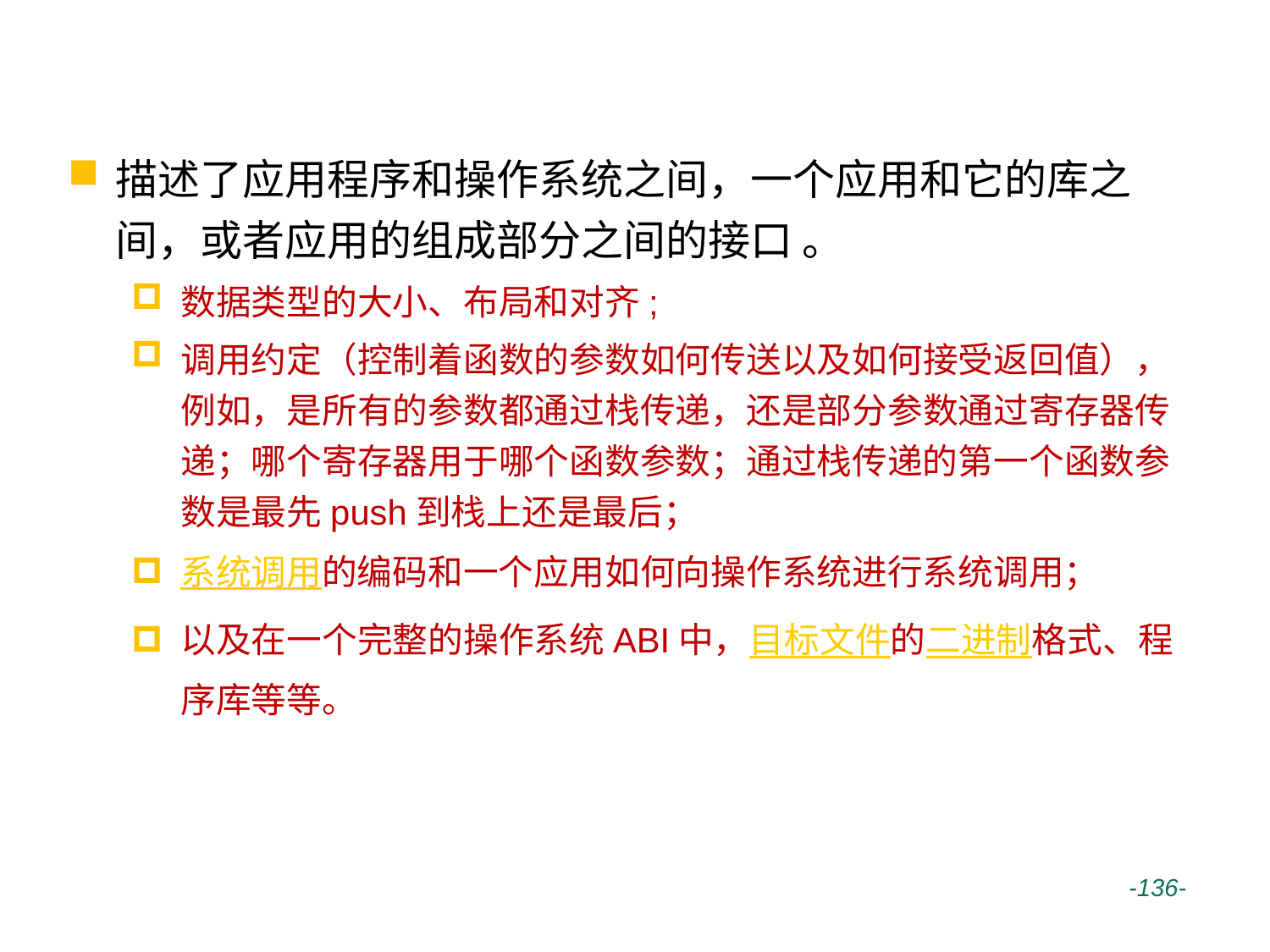

# ABI（application binary interface）
描述了应用程序和操作系统之间，一个应用和它的库之间，或者应用的组成部分之间的接口 。
数据类型的大小、布局和对齐;
调用约定（控制着函数的参数如何传送以及如何接受返回值），例如，是所有的参数都通过栈传递，还是部分参数通过寄存器传递；哪个寄存器用于哪个函数参数；通过栈传递的第一个函数参数是最先push到栈上还是最后；
系统调用的编码和一个应用如何向操作系统进行系统调用；
以及在一个完整的操作系统ABI中，目标文件的二进制格式、程序库等等。

 -136-